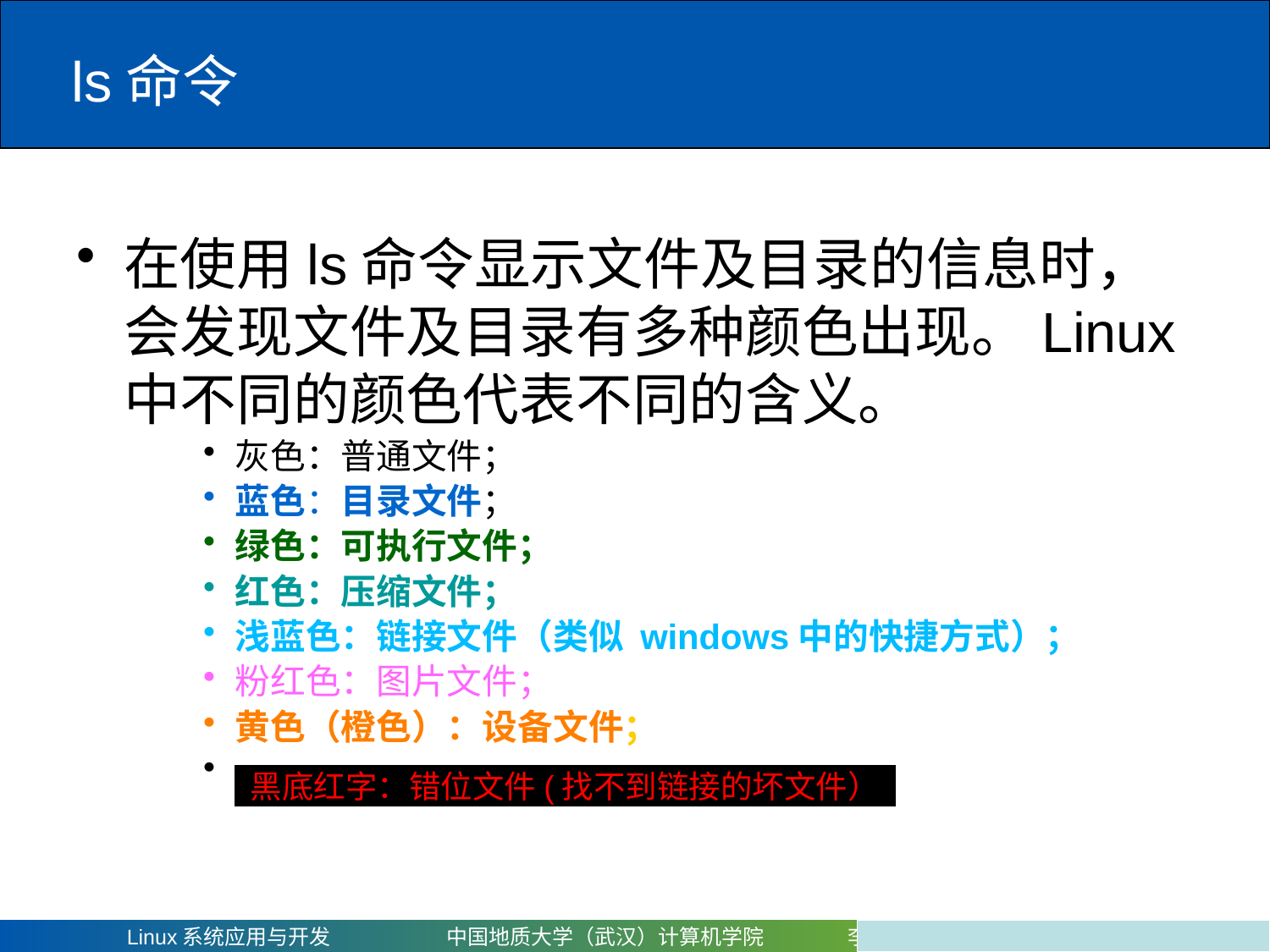

# ls命令
在使用ls命令显示文件及目录的信息时，会发现文件及目录有多种颜色出现。Linux中不同的颜色代表不同的含义。
灰色：普通文件；
蓝色：目录文件；
绿色：可执行文件；
红色：压缩文件；
浅蓝色：链接文件（类似 windows中的快捷方式）；
粉红色：图片文件；
黄色（橙色）：设备文件；
。
黑底红字：错位文件(找不到链接的坏文件）